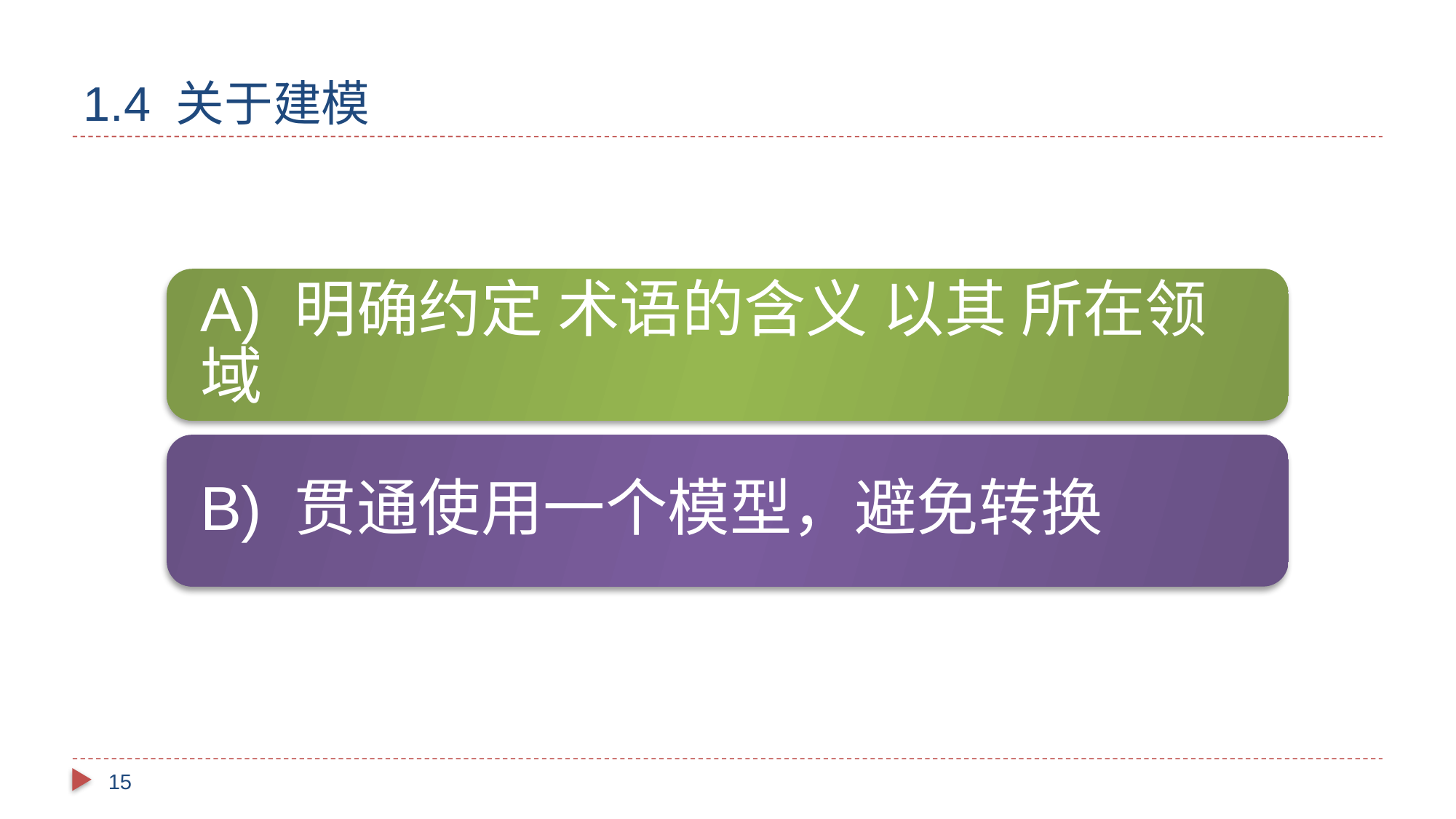

# 1.4 关于建模
A) 明确约定 术语的含义 以其 所在领域
B) 贯通使用一个模型，避免转换
15